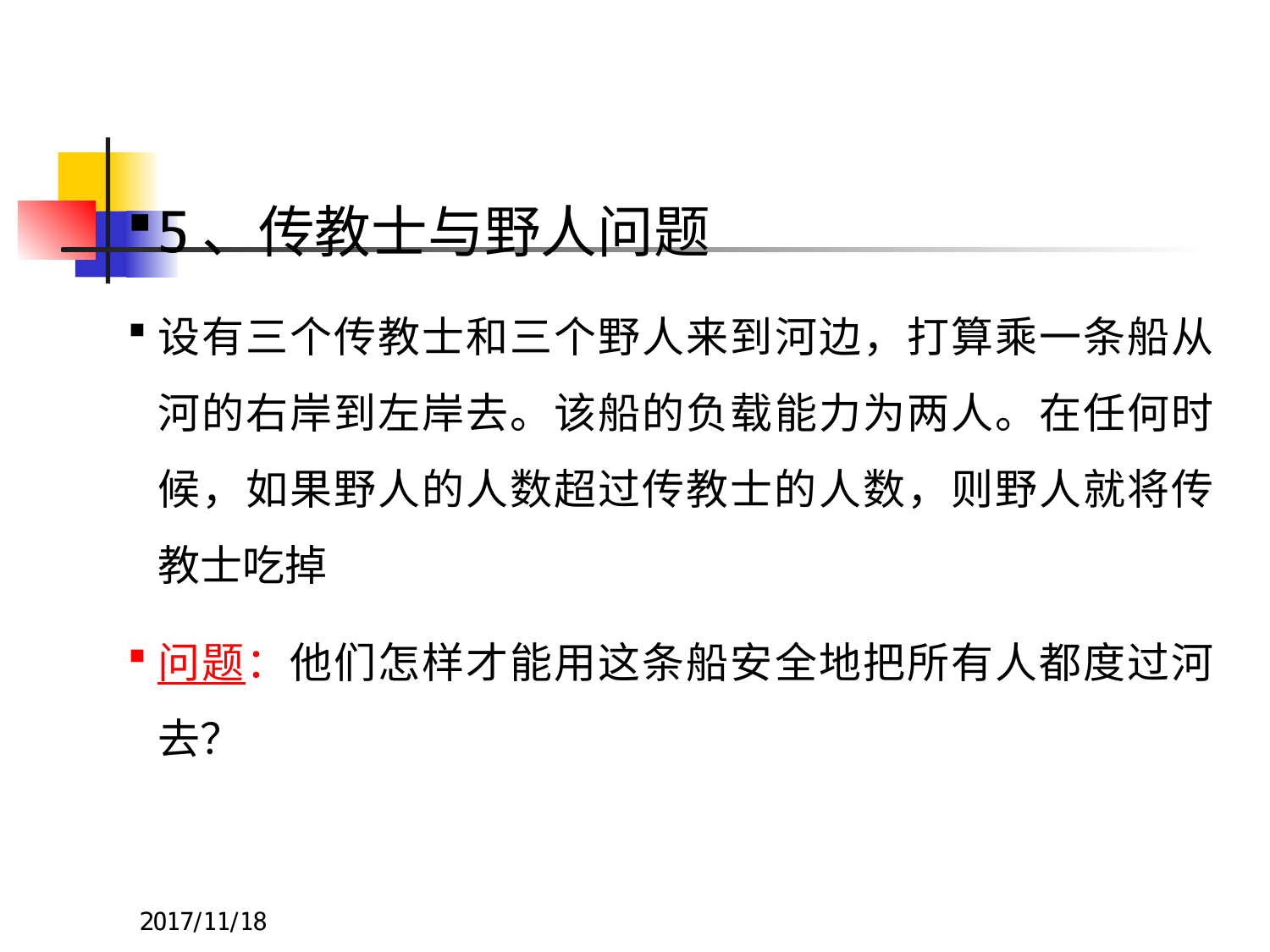

5、传教士与野人问题
设有三个传教士和三个野人来到河边，打算乘一条船从河的右岸到左岸去。该船的负载能力为两人。在任何时候，如果野人的人数超过传教士的人数，则野人就将传教士吃掉
问题：他们怎样才能用这条船安全地把所有人都度过河去？
2017/11/18